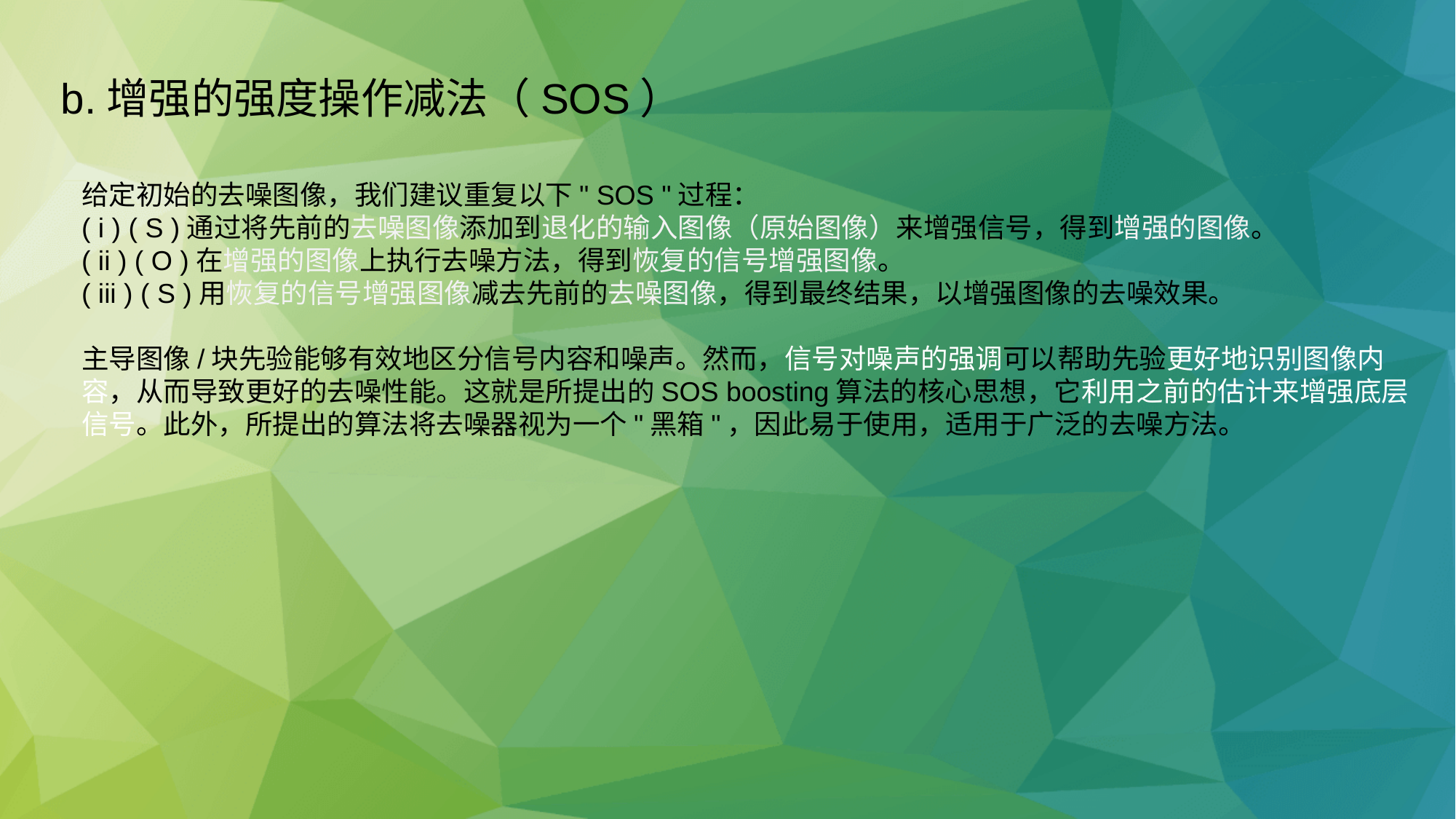

b.增强的强度操作减法（SOS）
给定初始的去噪图像，我们建议重复以下" SOS "过程：
( i ) ( S )通过将先前的去噪图像添加到退化的输入图像（原始图像）来增强信号，得到增强的图像。
( ii ) ( O )在增强的图像上执行去噪方法，得到恢复的信号增强图像。
( iii ) ( S )用恢复的信号增强图像减去先前的去噪图像，得到最终结果，以增强图像的去噪效果。

主导图像/块先验能够有效地区分信号内容和噪声。然而，信号对噪声的强调可以帮助先验更好地识别图像内容，从而导致更好的去噪性能。这就是所提出的SOS boosting算法的核心思想，它利用之前的估计来增强底层信号。此外，所提出的算法将去噪器视为一个"黑箱"，因此易于使用，适用于广泛的去噪方法。